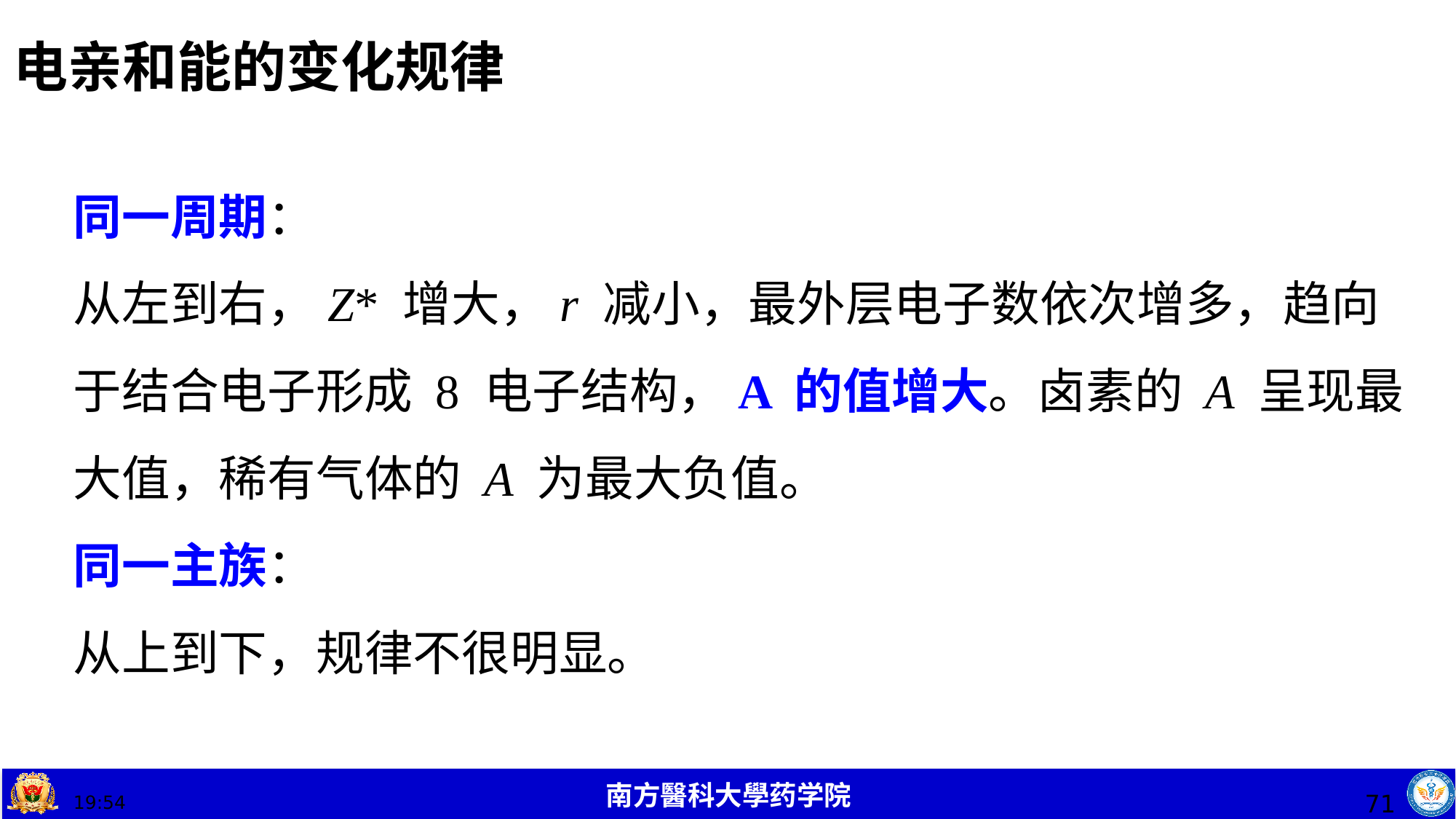

# 电亲和能的变化规律
同一周期：
从左到右，Z* 增大，r 减小，最外层电子数依次增多，趋向于结合电子形成 8 电子结构，A 的值增大。卤素的 A 呈现最大值，稀有气体的 A 为最大负值。
同一主族：
从上到下，规律不很明显。
71
19:54